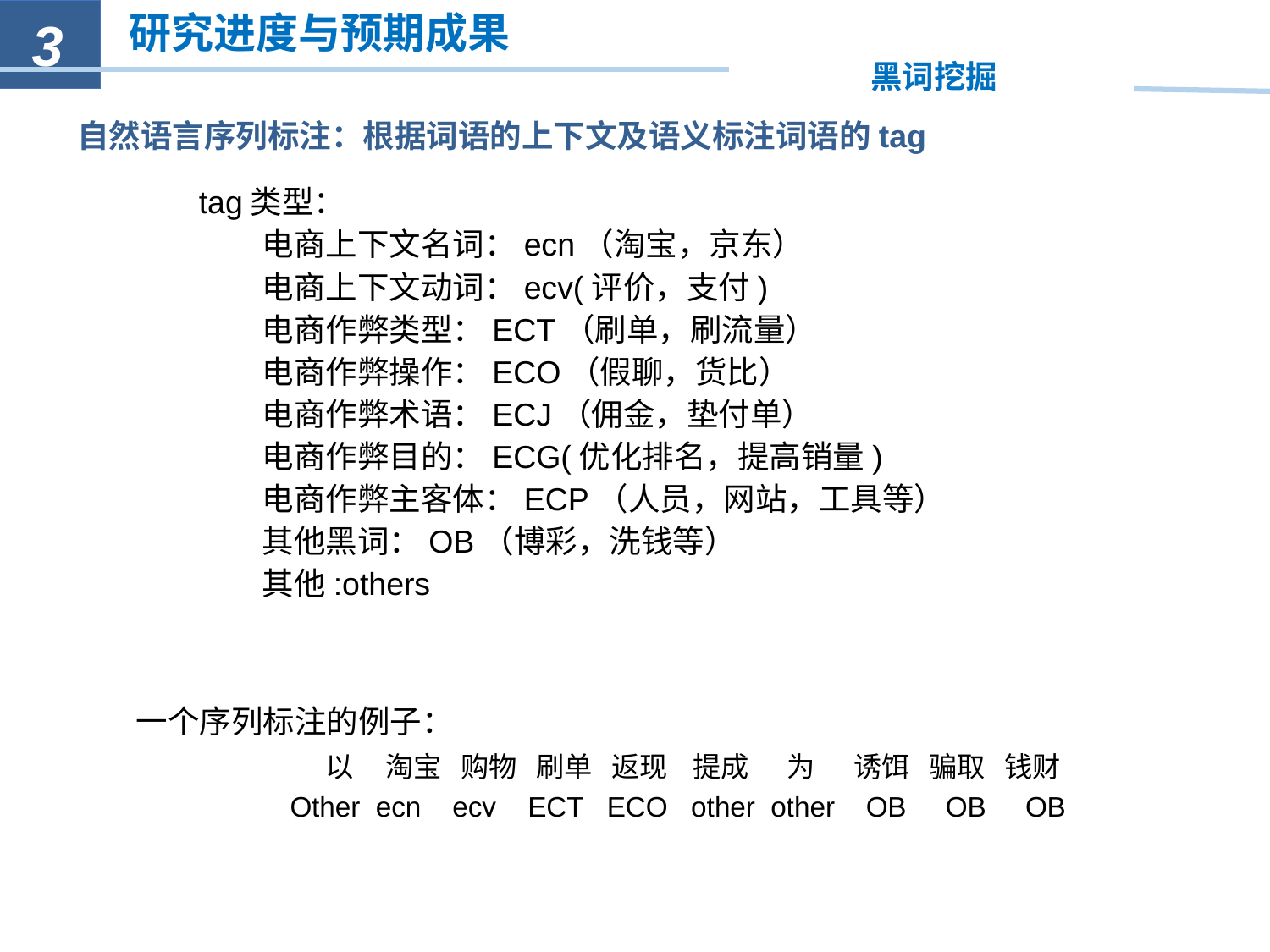

3
研究进度与预期成果
黑词挖掘
自然语言序列标注：根据词语的上下文及语义标注词语的tag

tag类型：
电商上下文名词：ecn（淘宝，京东）
电商上下文动词：ecv(评价，支付)
电商作弊类型：ECT（刷单，刷流量）
电商作弊操作：ECO（假聊，货比）
电商作弊术语：ECJ（佣金，垫付单）
电商作弊目的：ECG(优化排名，提高销量)
电商作弊主客体：ECP（人员，网站，工具等）
其他黑词：OB（博彩，洗钱等）
其他:others

一个序列标注的例子：
   以     淘宝   购物   刷单   返现    提成      为      诱饵   骗取   钱财
Other  ecn    ecv    ECT   ECO   other  other    OB     OB     OB